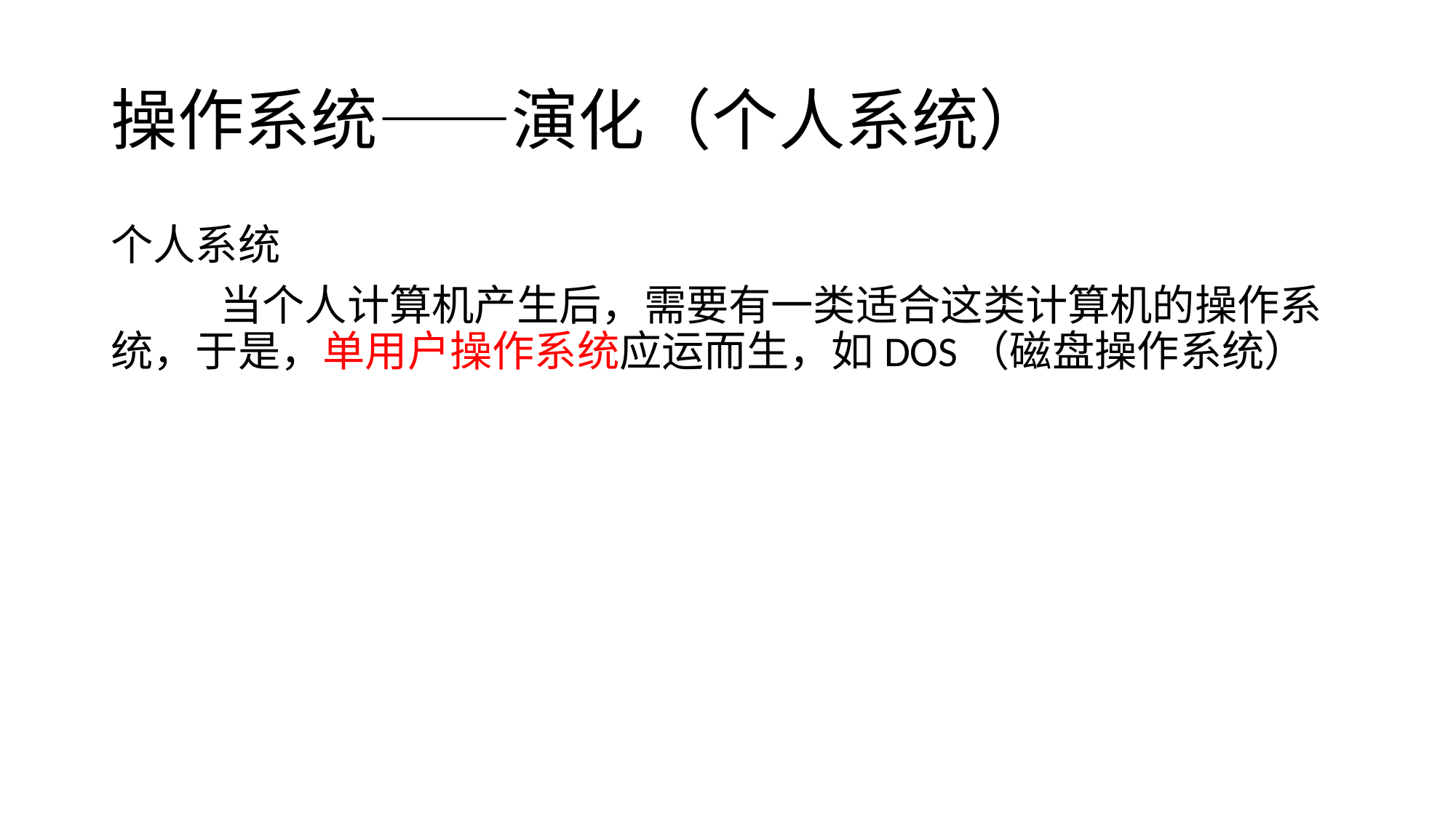

# 操作系统——演化（个人系统）
个人系统
	当个人计算机产生后，需要有一类适合这类计算机的操作系统，于是，单用户操作系统应运而生，如DOS（磁盘操作系统）